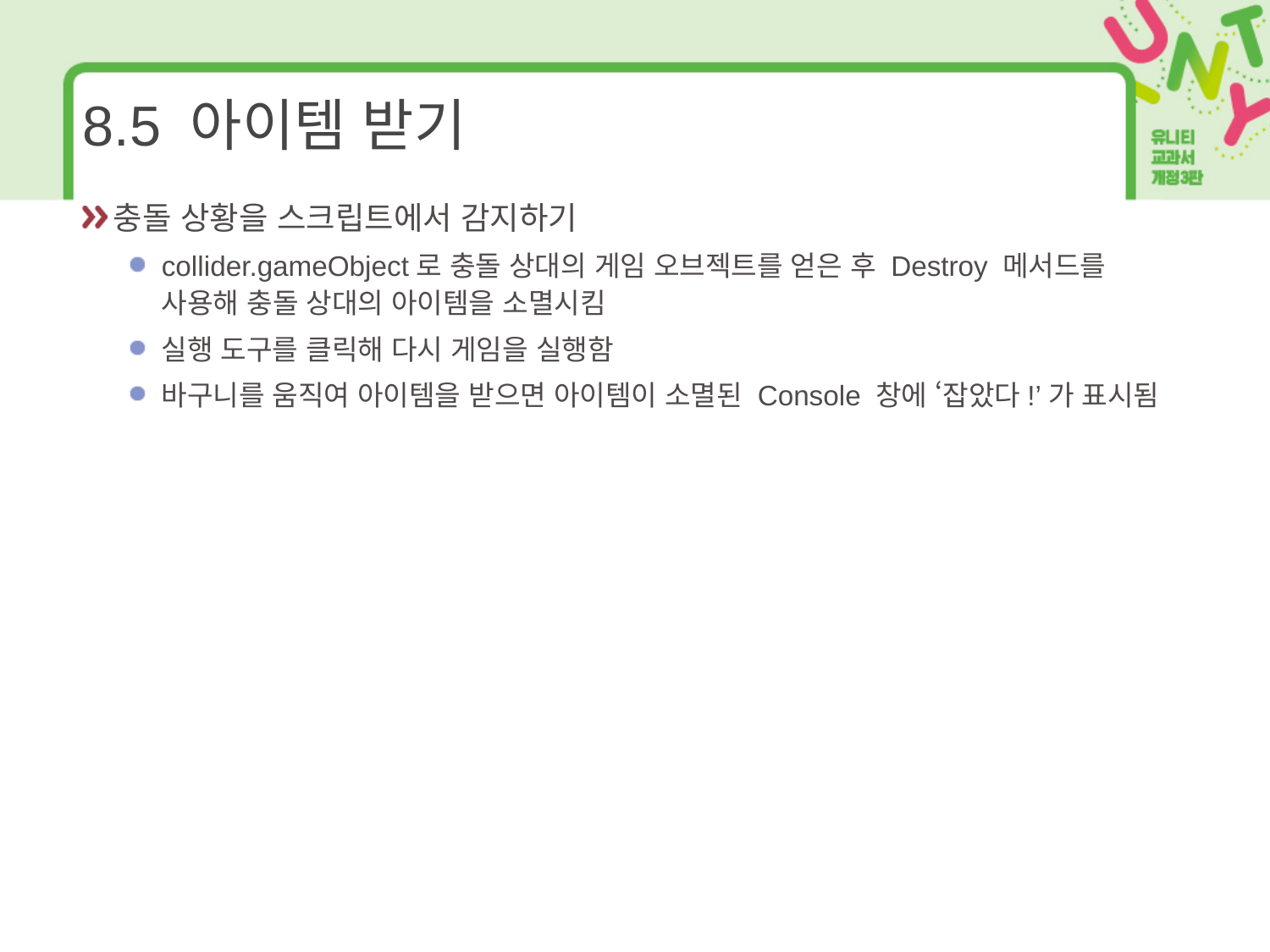

# 8.5 아이템 받기
충돌 상황을 스크립트에서 감지하기
collider.gameObject로 충돌 상대의 게임 오브젝트를 얻은 후 Destroy 메서드를 사용해 충돌 상대의 아이템을 소멸시킴
실행 도구를 클릭해 다시 게임을 실행함
바구니를 움직여 아이템을 받으면 아이템이 소멸된 Console 창에 ‘잡았다!’가 표시됨